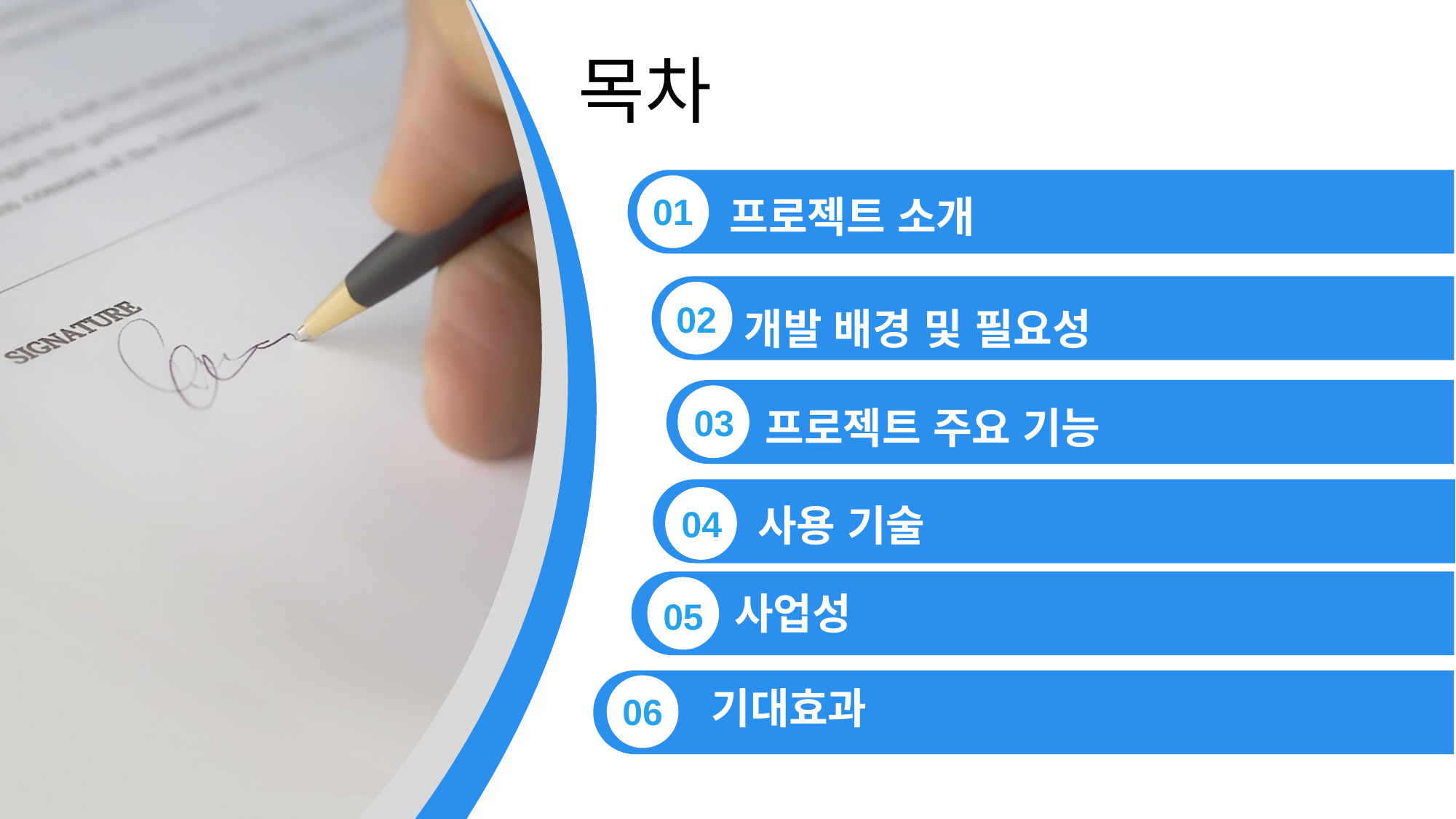

목차

01
프로젝트 소개

02
개발 배경 및 필요성

03
프로젝트 주요 기능

사용 기술
04

사업성
05

기대효과
06